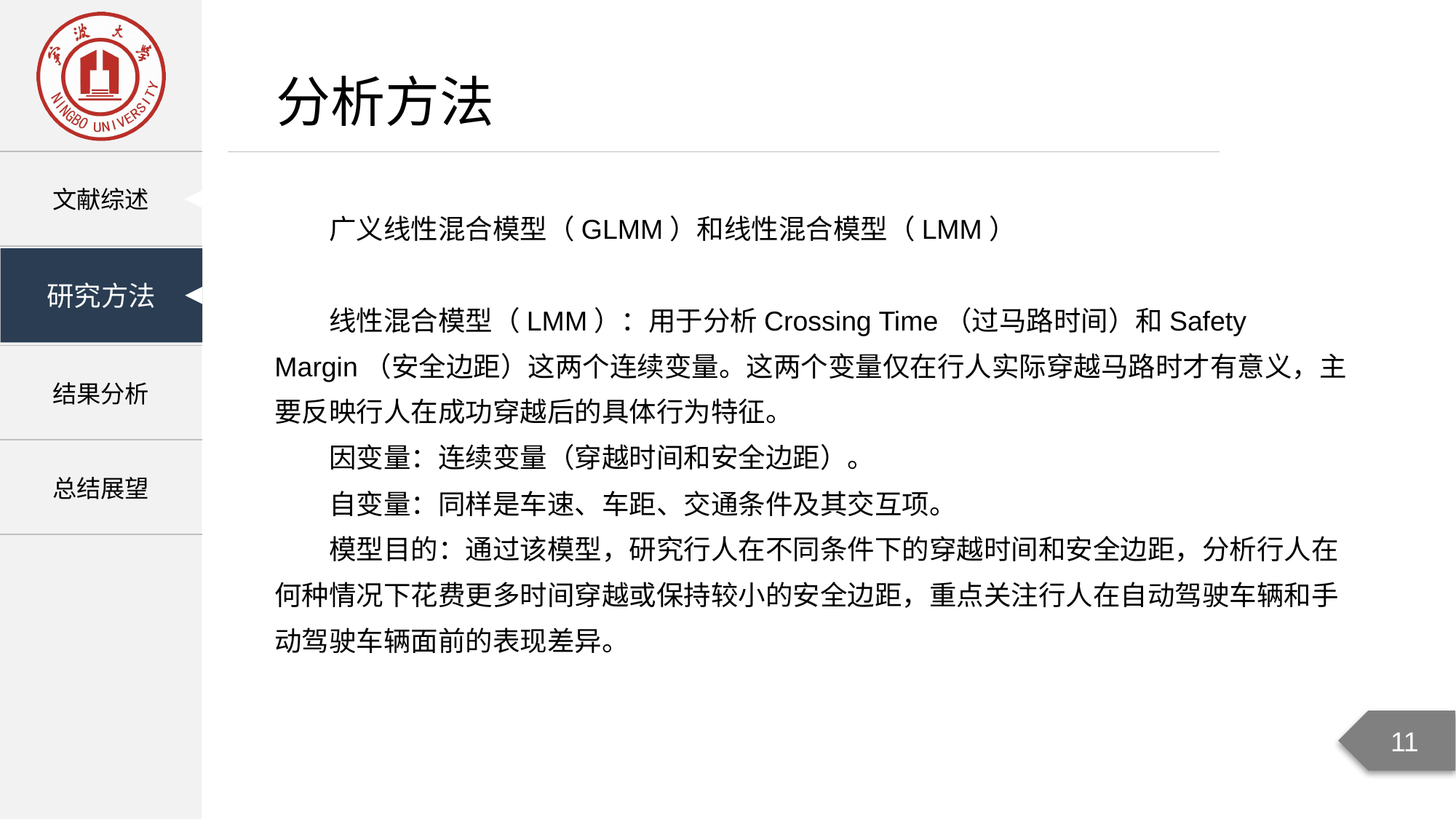

分析方法
广义线性混合模型（GLMM）和线性混合模型（LMM）

线性混合模型（LMM）：用于分析Crossing Time（过马路时间）和Safety Margin（安全边距）这两个连续变量。这两个变量仅在行人实际穿越马路时才有意义，主要反映行人在成功穿越后的具体行为特征。
因变量：连续变量（穿越时间和安全边距）。
自变量：同样是车速、车距、交通条件及其交互项。
模型目的：通过该模型，研究行人在不同条件下的穿越时间和安全边距，分析行人在何种情况下花费更多时间穿越或保持较小的安全边距，重点关注行人在自动驾驶车辆和手动驾驶车辆面前的表现差异。